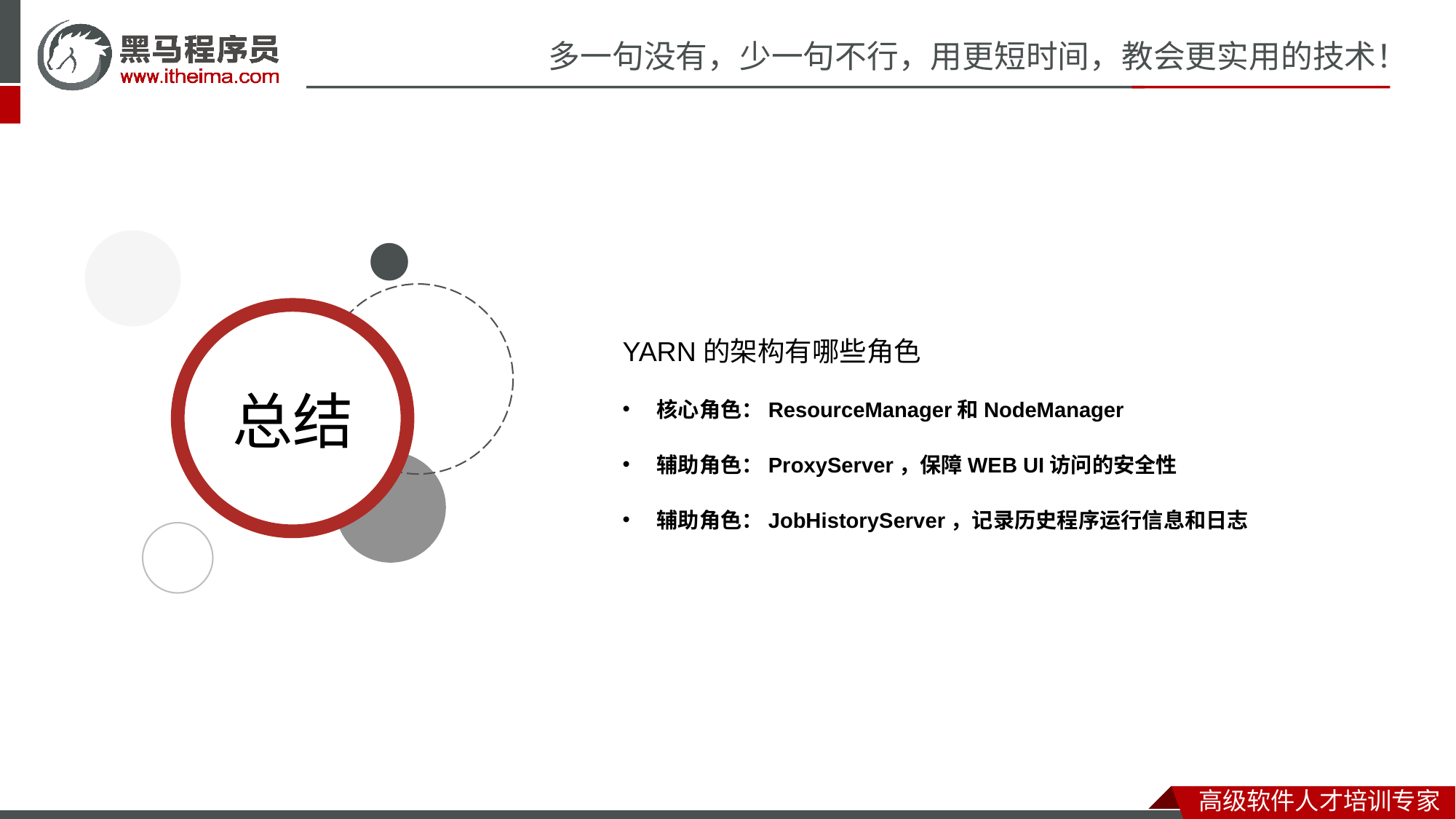

YARN的架构有哪些角色
核心角色：ResourceManager和NodeManager
辅助角色：ProxyServer，保障WEB UI访问的安全性
辅助角色：JobHistoryServer，记录历史程序运行信息和日志